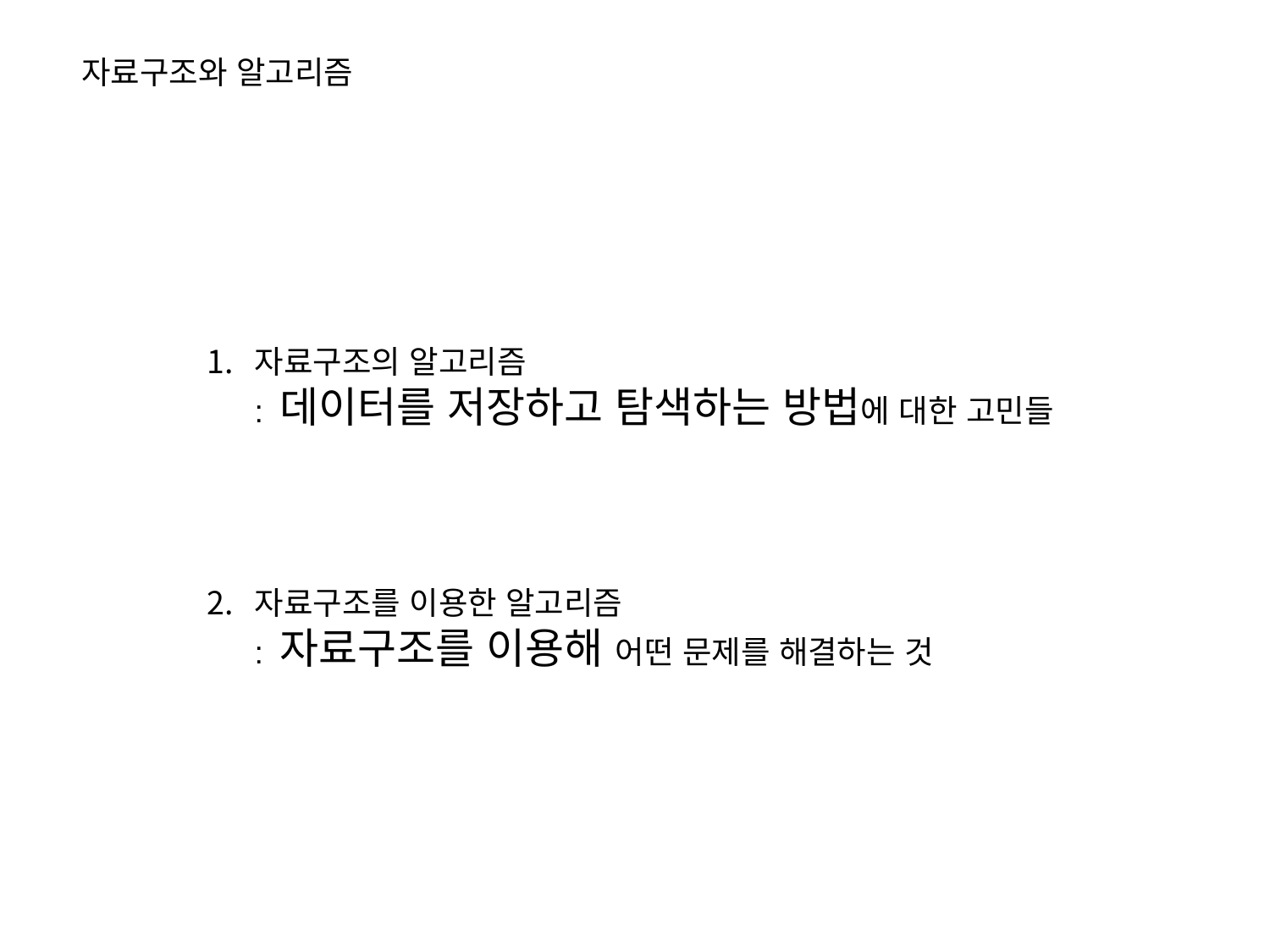

자료구조와 알고리즘
자료구조의 알고리즘
: 데이터를 저장하고 탐색하는 방법에 대한 고민들

자료구조를 이용한 알고리즘
: 자료구조를 이용해 어떤 문제를 해결하는 것